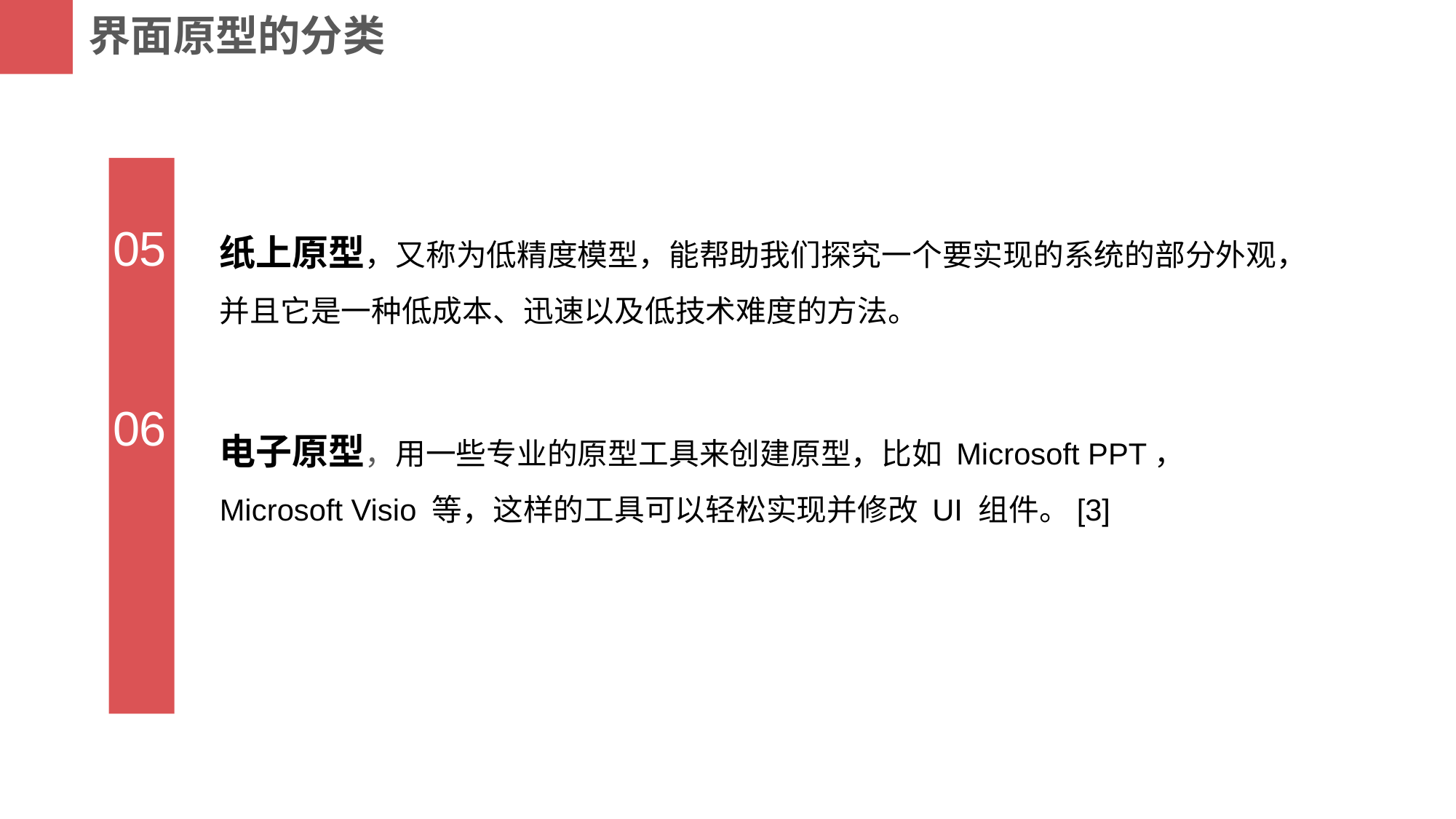

界面原型的分类

纸上原型，又称为低精度模型，能帮助我们探究一个要实现的系统的部分外观，并且它是一种低成本、迅速以及低技术难度的方法。

05
06
电子原型，用一些专业的原型工具来创建原型，比如 Microsoft PPT， Microsoft Visio 等，这样的工具可以轻松实现并修改 UI 组件。[3]